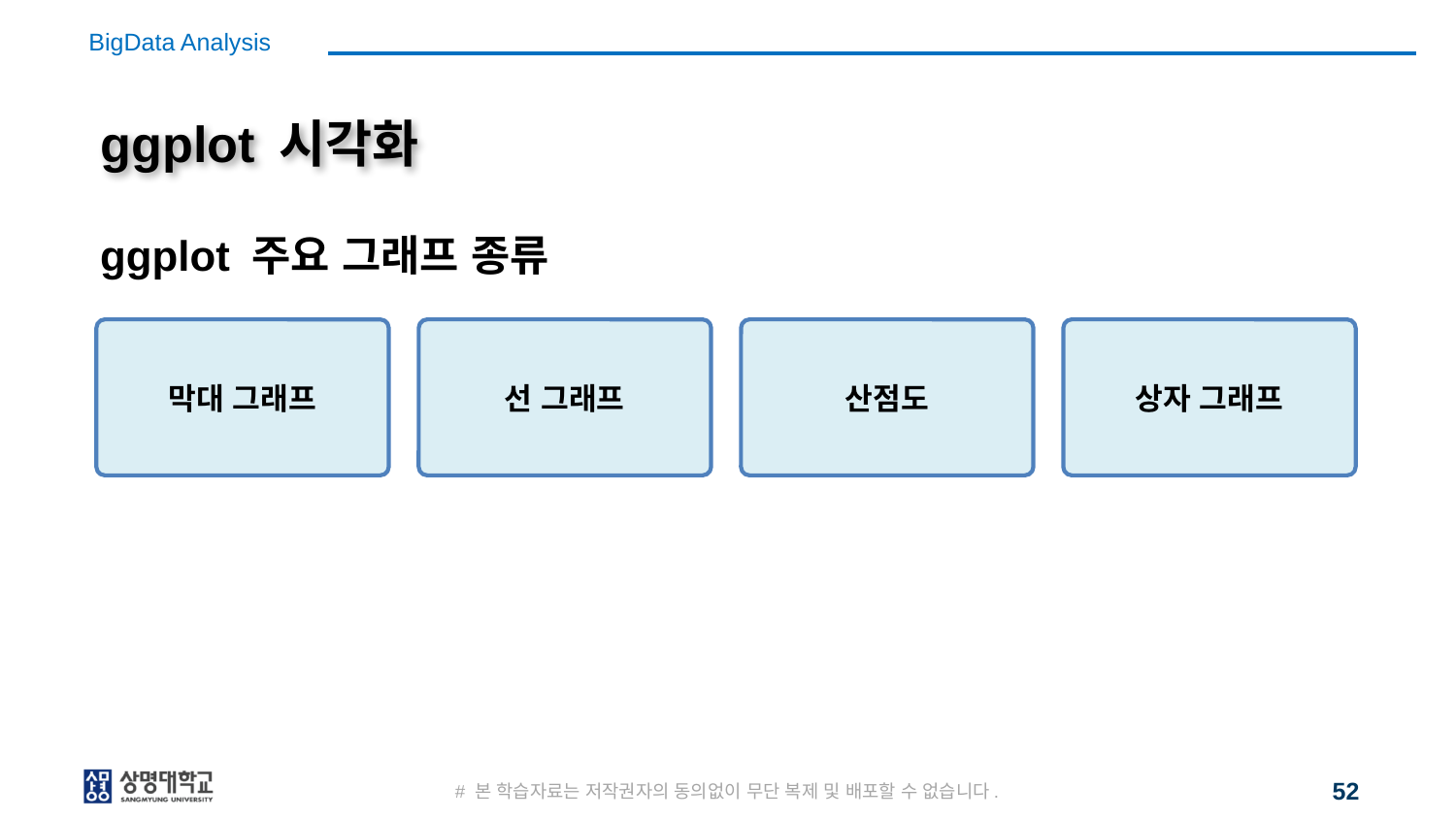

# ggplot 시각화
ggplot 주요 그래프 종류
막대 그래프
선 그래프
산점도
상자 그래프
52
# 본 학습자료는 저작권자의 동의없이 무단 복제 및 배포할 수 없습니다.